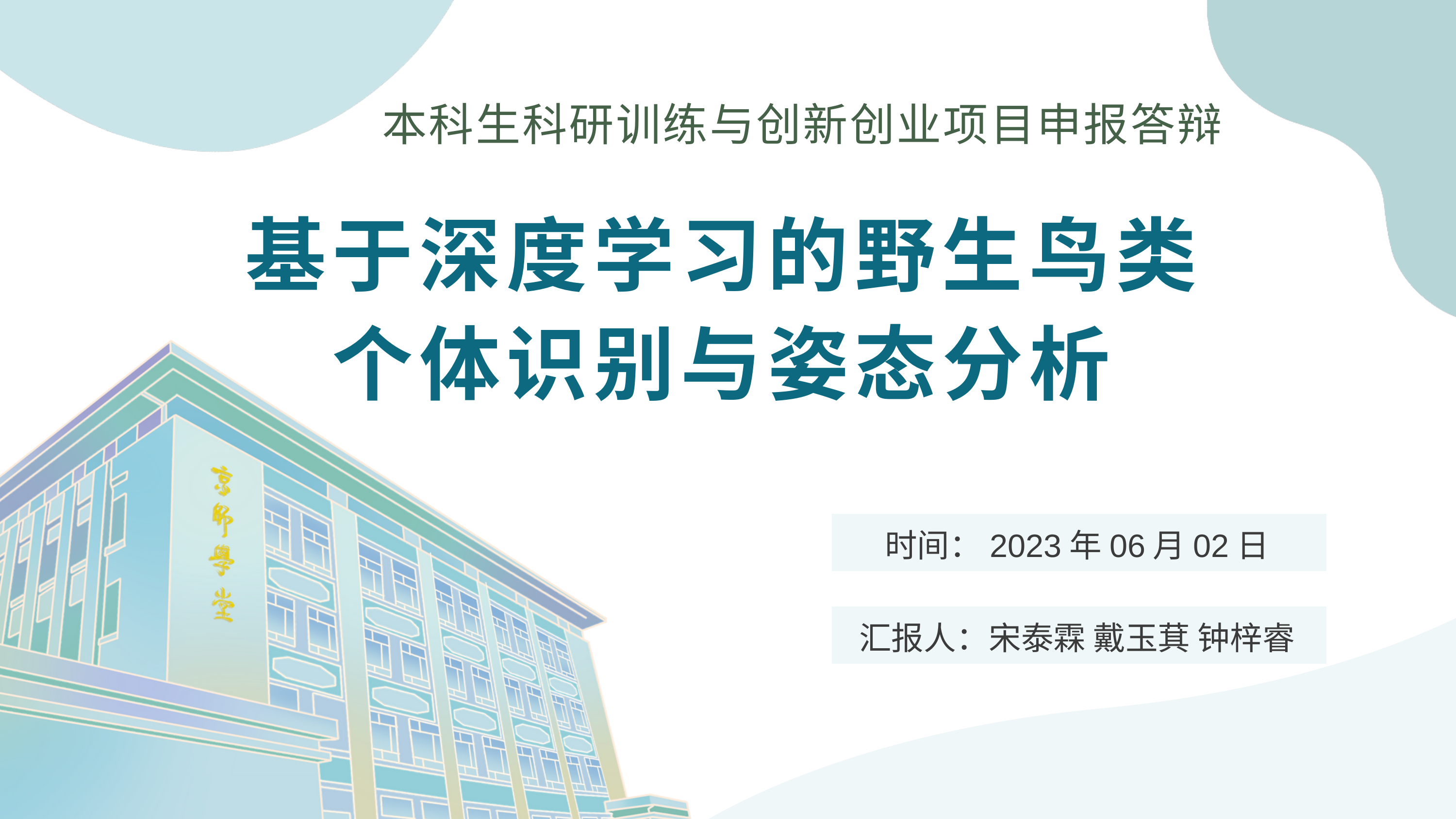

本科生科研训练与创新创业项目申报答辩
基于深度学习的野生鸟类
个体识别与姿态分析

时间：2023年06月02日

汇报人：宋泰霖 戴玉萁 钟梓睿